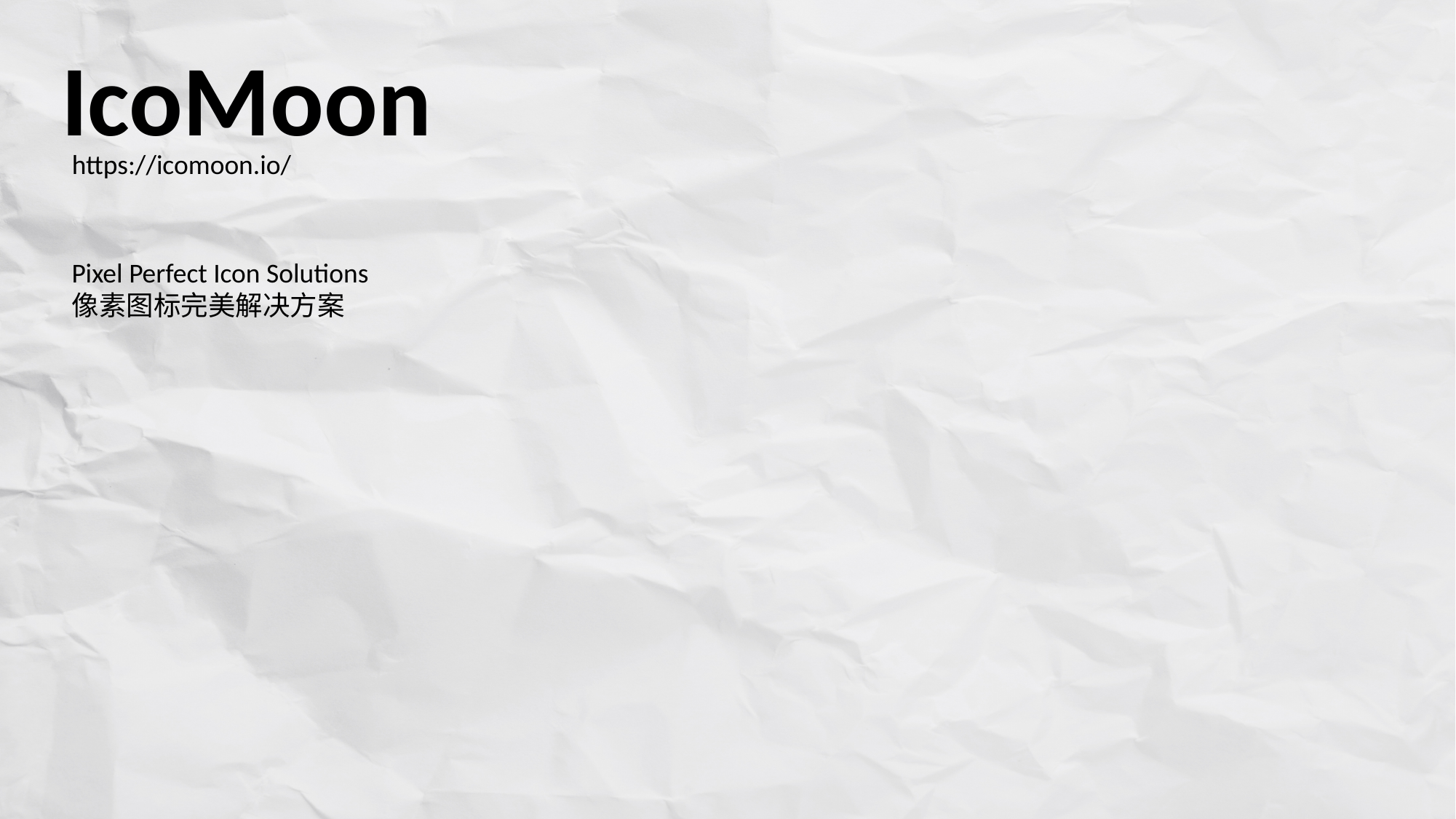

IcoMoon
https://icomoon.io/
Pixel Perfect Icon Solutions
像素图标完美解决方案